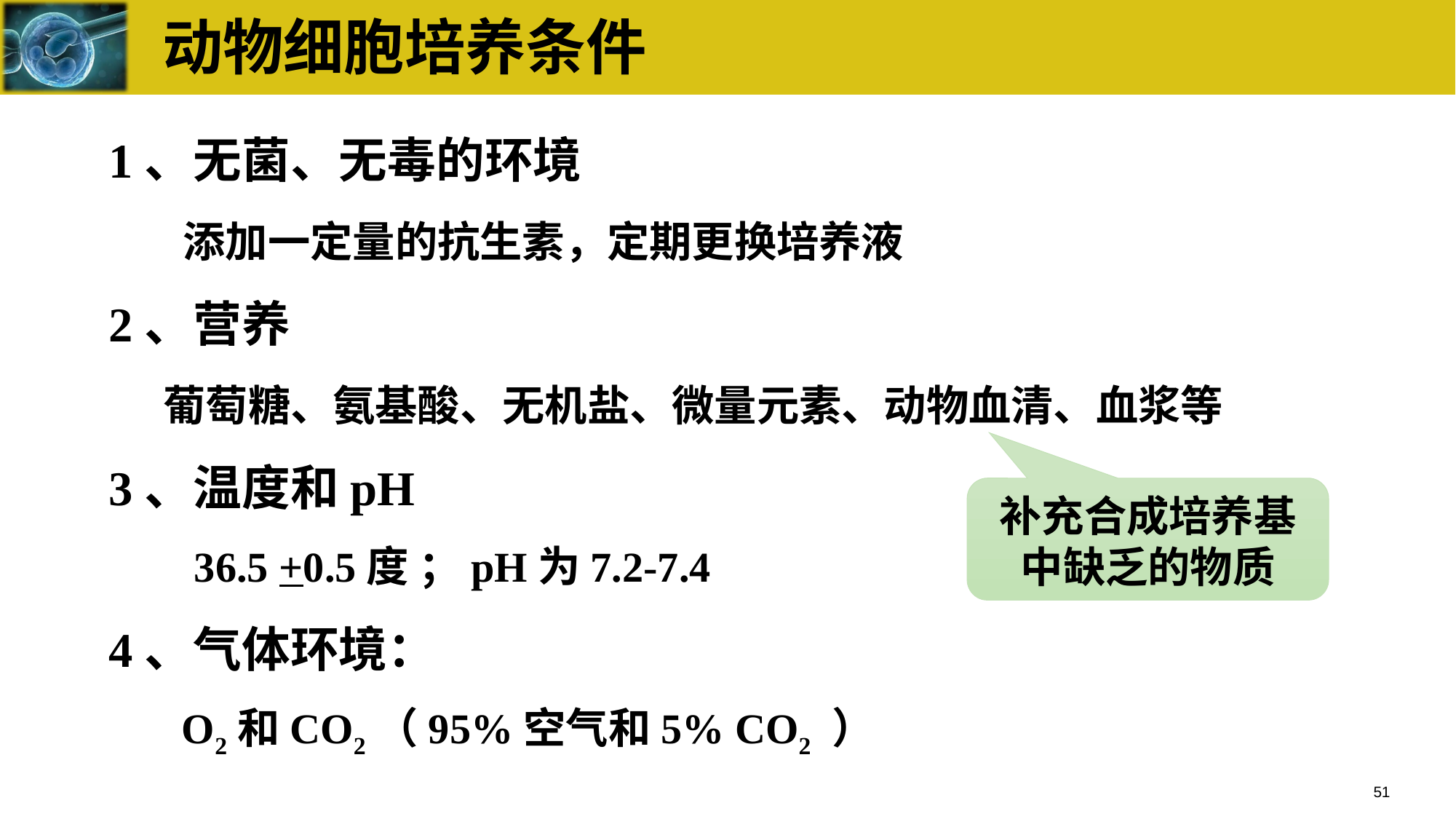

# 动物细胞培养条件
1、无菌、无毒的环境
 添加一定量的抗生素，定期更换培养液
2、营养
葡萄糖、氨基酸、无机盐、微量元素、动物血清、血浆等
3、温度和pH
       36.5 +0.5度 ；pH为7.2-7.4
4、气体环境：
      O2和CO2（95%空气和5% CO2 ）
补充合成培养基中缺乏的物质
51